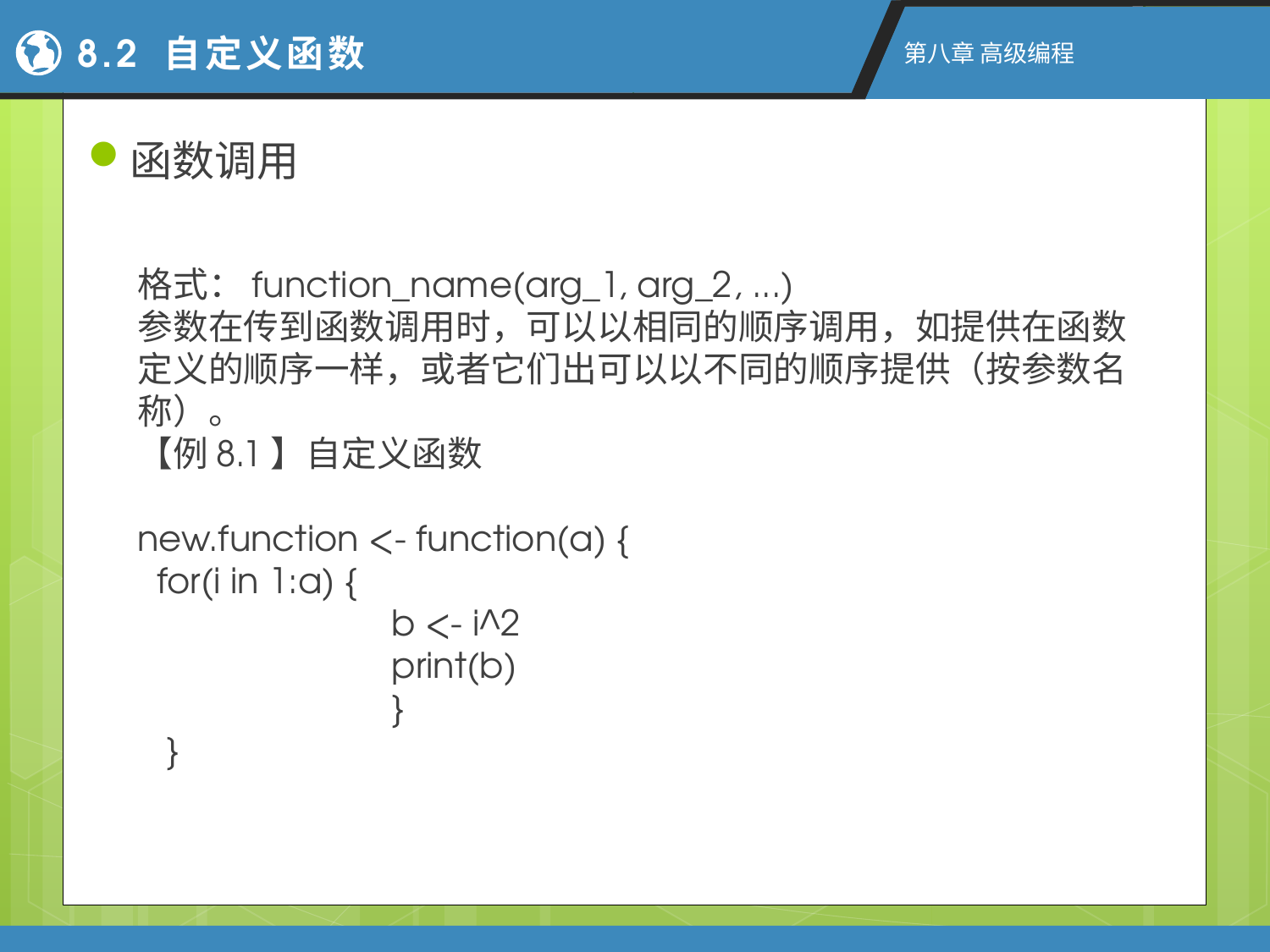

8.2 自定义函数

第八章 高级编程
函数调用
格式：function_name(arg_1, arg_2, ...)
参数在传到函数调用时，可以以相同的顺序调用，如提供在函数定义的顺序一样，或者它们出可以以不同的顺序提供（按参数名称）。
【例8.1】自定义函数

new.function <- function(a) {
  for(i in 1:a) {
		b <- i^2
		print(b)
		}
   }